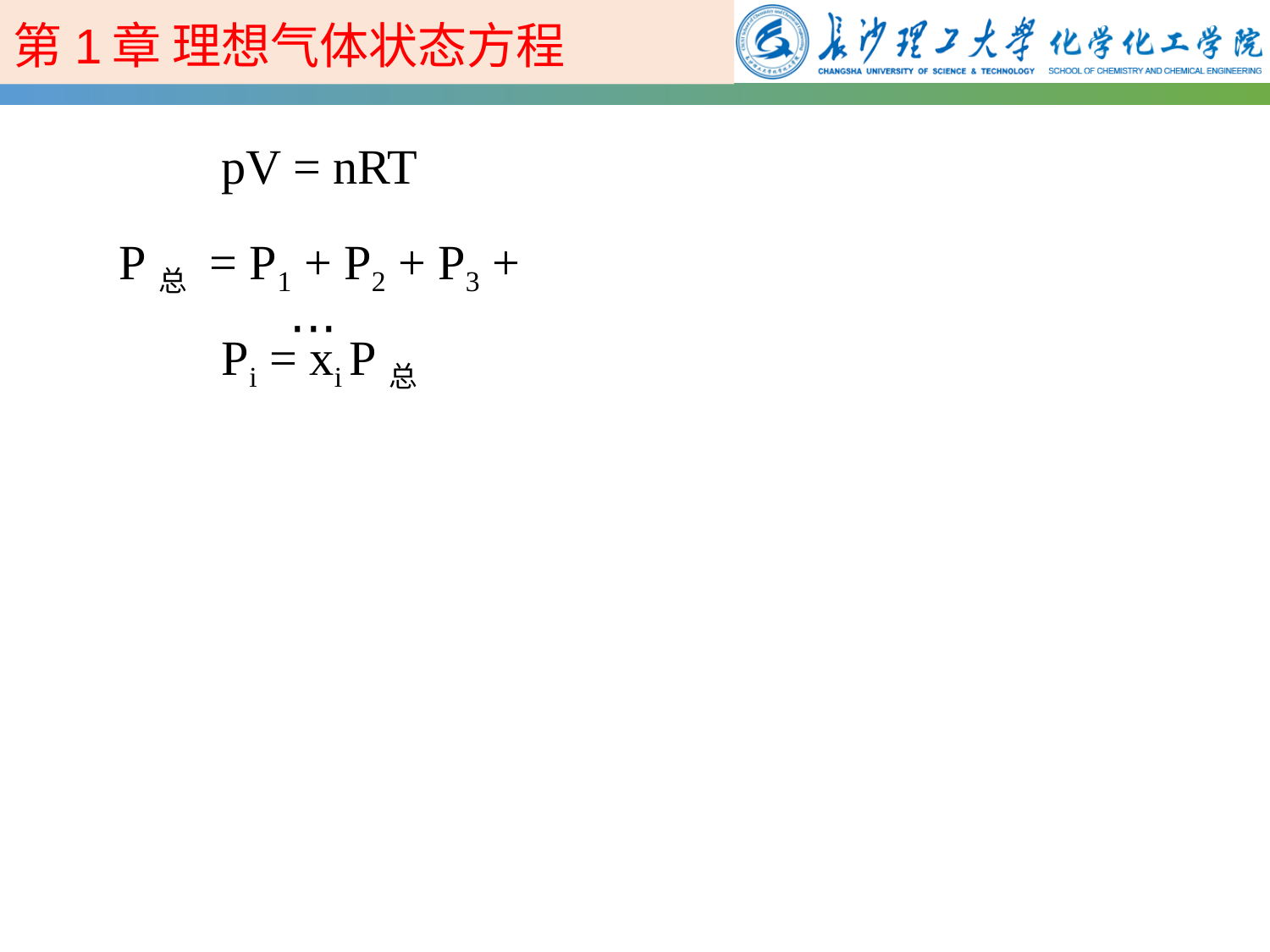

第1章 理想气体状态方程
pV = nRT
P总 = P1 + P2 + P3 + ⋅⋅⋅
Pi = xi P总

2